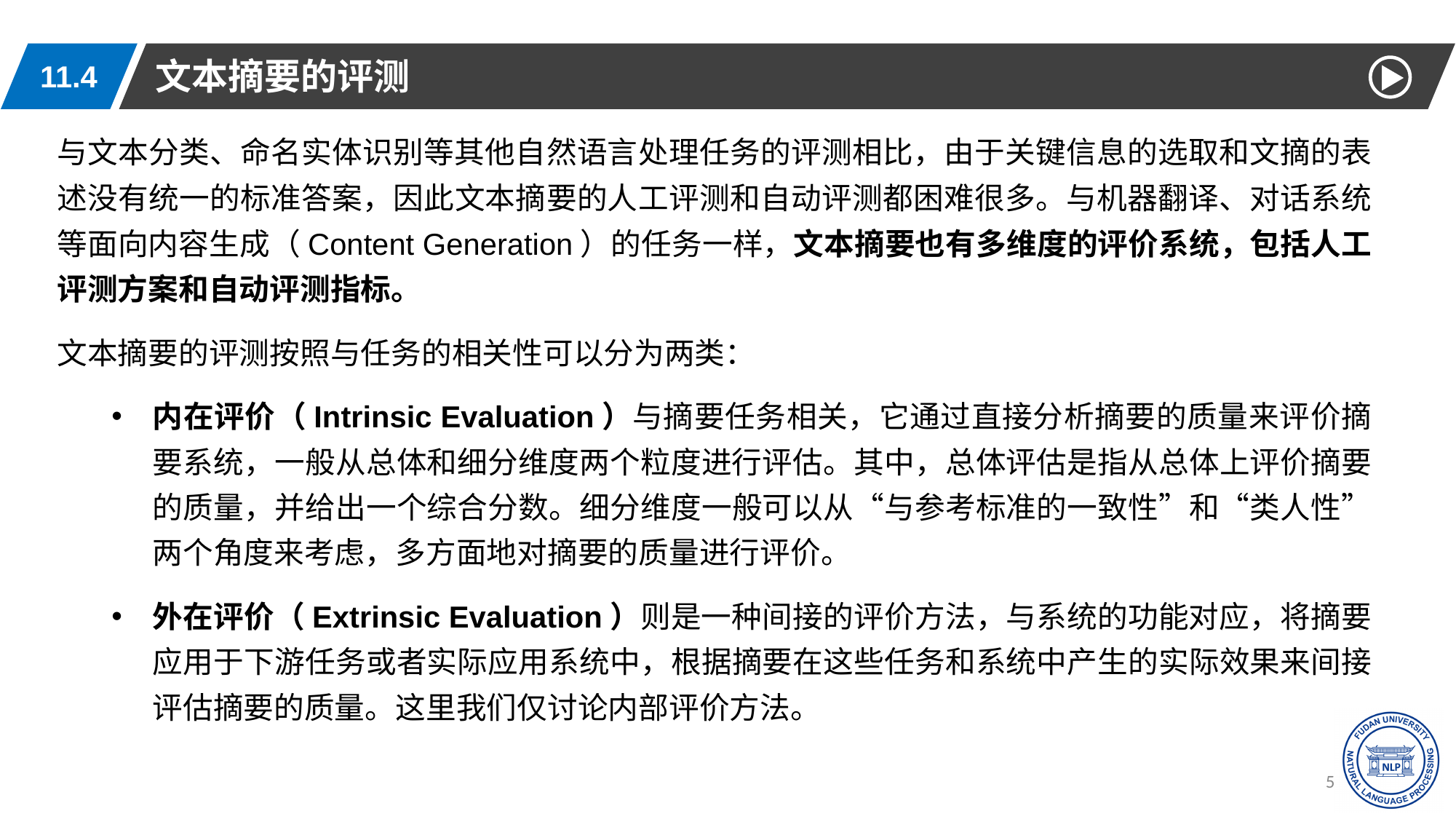

文本摘要的评测
11.4

与文本分类、命名实体识别等其他自然语言处理任务的评测相比，由于关键信息的选取和文摘的表述没有统一的标准答案，因此文本摘要的人工评测和自动评测都困难很多。与机器翻译、对话系统等面向内容生成（Content Generation）的任务一样，文本摘要也有多维度的评价系统，包括人工评测方案和自动评测指标。
文本摘要的评测按照与任务的相关性可以分为两类：
内在评价（Intrinsic Evaluation）与摘要任务相关，它通过直接分析摘要的质量来评价摘要系统，一般从总体和细分维度两个粒度进行评估。其中，总体评估是指从总体上评价摘要的质量，并给出一个综合分数。细分维度一般可以从“与参考标准的一致性”和“类人性”两个角度来考虑，多方面地对摘要的质量进行评价。
外在评价（Extrinsic Evaluation）则是一种间接的评价方法，与系统的功能对应，将摘要应用于下游任务或者实际应用系统中，根据摘要在这些任务和系统中产生的实际效果来间接评估摘要的质量。这里我们仅讨论内部评价方法。
57